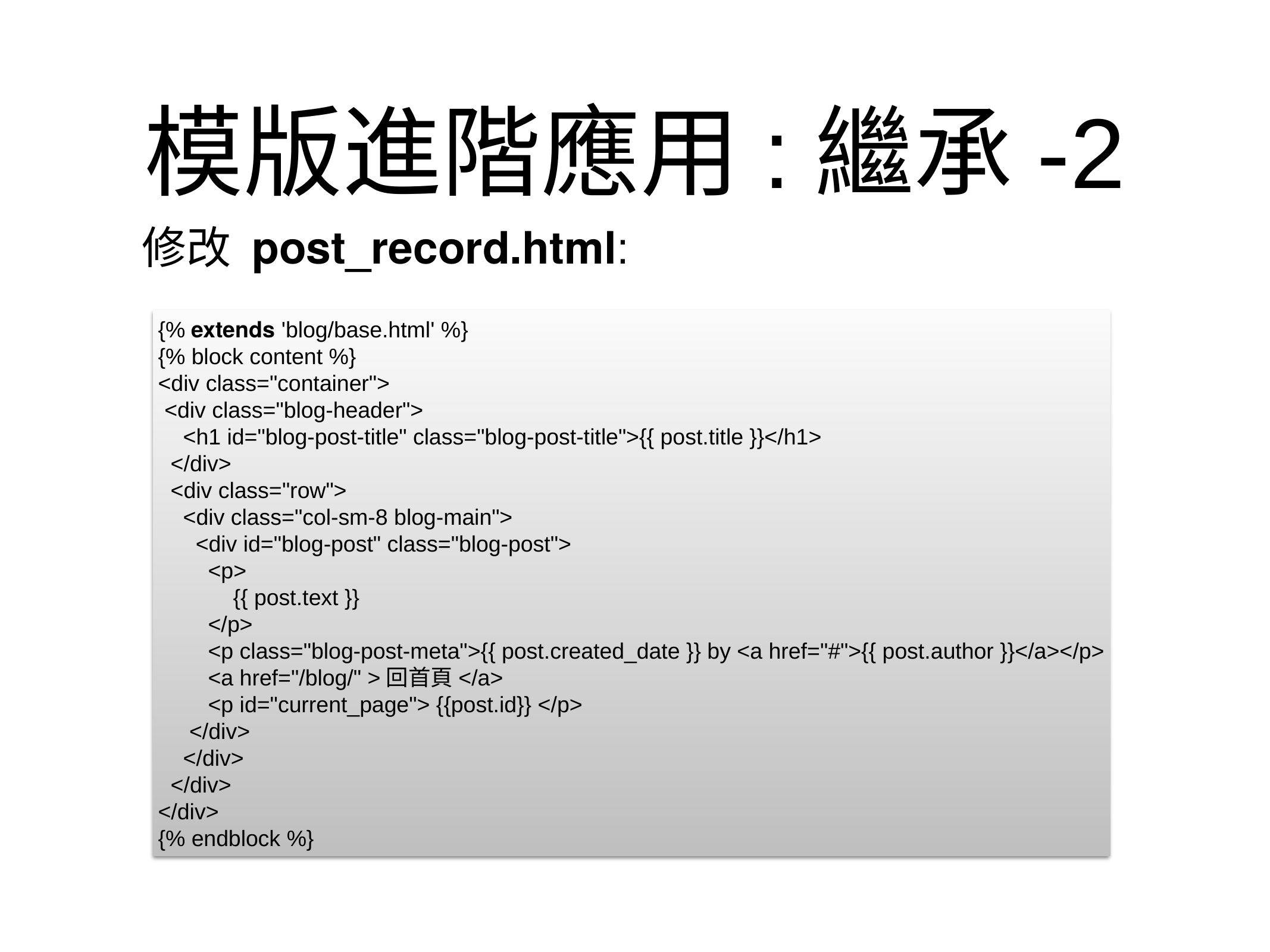

# 模版進階應用:繼承-2
修改 post_record.html:
{% extends 'blog/base.html' %}
{% block content %}
<div class="container">
 <div class="blog-header">
    <h1 id="blog-post-title" class="blog-post-title">{{ post.title }}</h1>
  </div>
  <div class="row">
    <div class="col-sm-8 blog-main">
      <div id="blog-post" class="blog-post">
        <p>
            {{ post.text }}
        </p>
        <p class="blog-post-meta">{{ post.created_date }} by <a href="#">{{ post.author }}</a></p>
        <a href="/blog/" >回首頁</a>
        <p id="current_page"> {{post.id}} </p>
     </div>
    </div>
  </div>
</div>
{% endblock %}